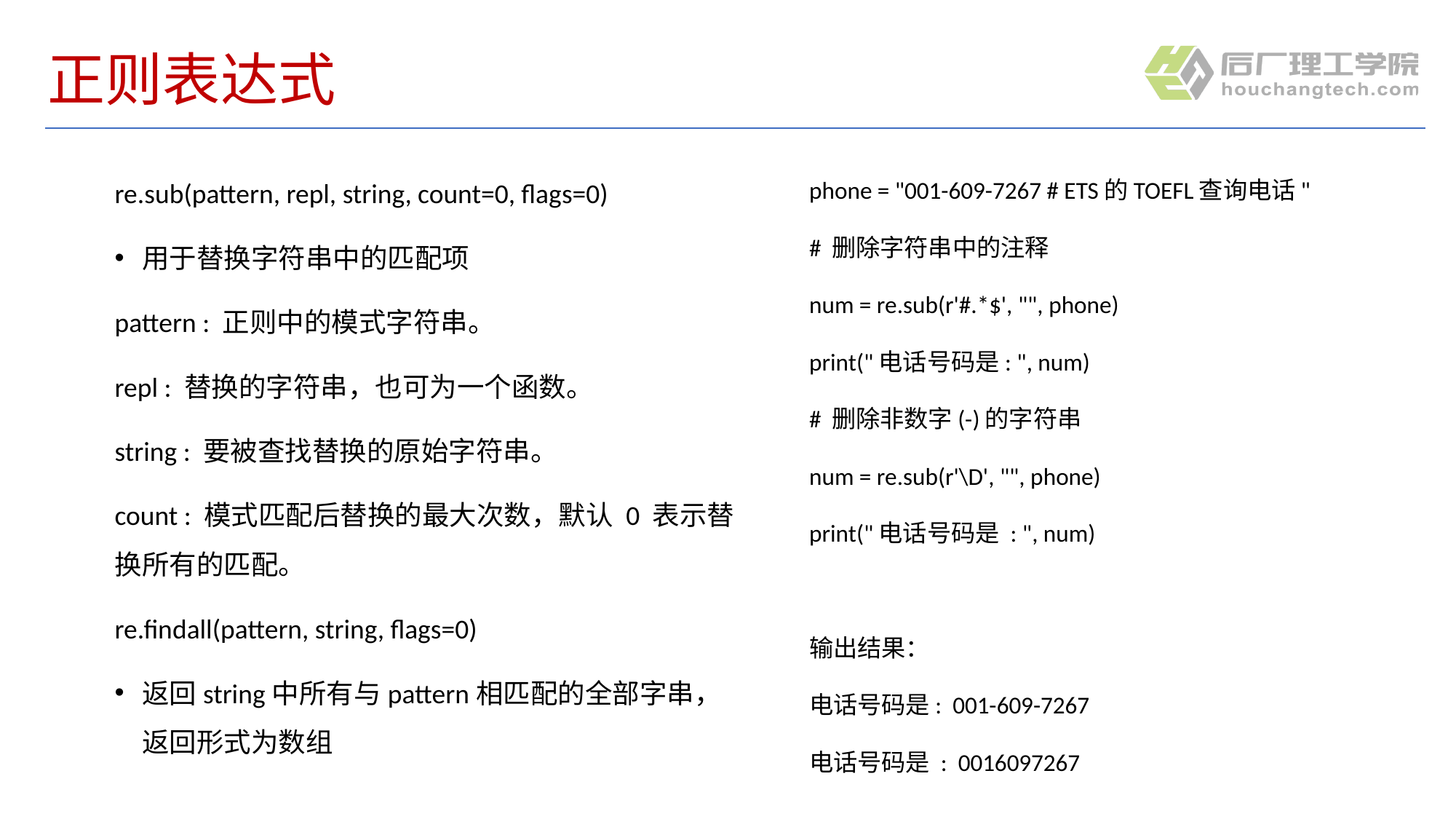

# 正则表达式
re.sub(pattern, repl, string, count=0, flags=0)
用于替换字符串中的匹配项
pattern : 正则中的模式字符串。
repl : 替换的字符串，也可为一个函数。
string : 要被查找替换的原始字符串。
count : 模式匹配后替换的最大次数，默认 0 表示替换所有的匹配。
re.findall(pattern, string, flags=0)
返回string中所有与pattern相匹配的全部字串，返回形式为数组
phone = "001-609-7267 # ETS的TOEFL查询电话"
# 删除字符串中的注释
num = re.sub(r'#.*$', "", phone)
print("电话号码是: ", num)
# 删除非数字(-)的字符串
num = re.sub(r'\D', "", phone)
print("电话号码是 : ", num)

输出结果：
电话号码是:  001-609-7267
电话号码是 :  0016097267